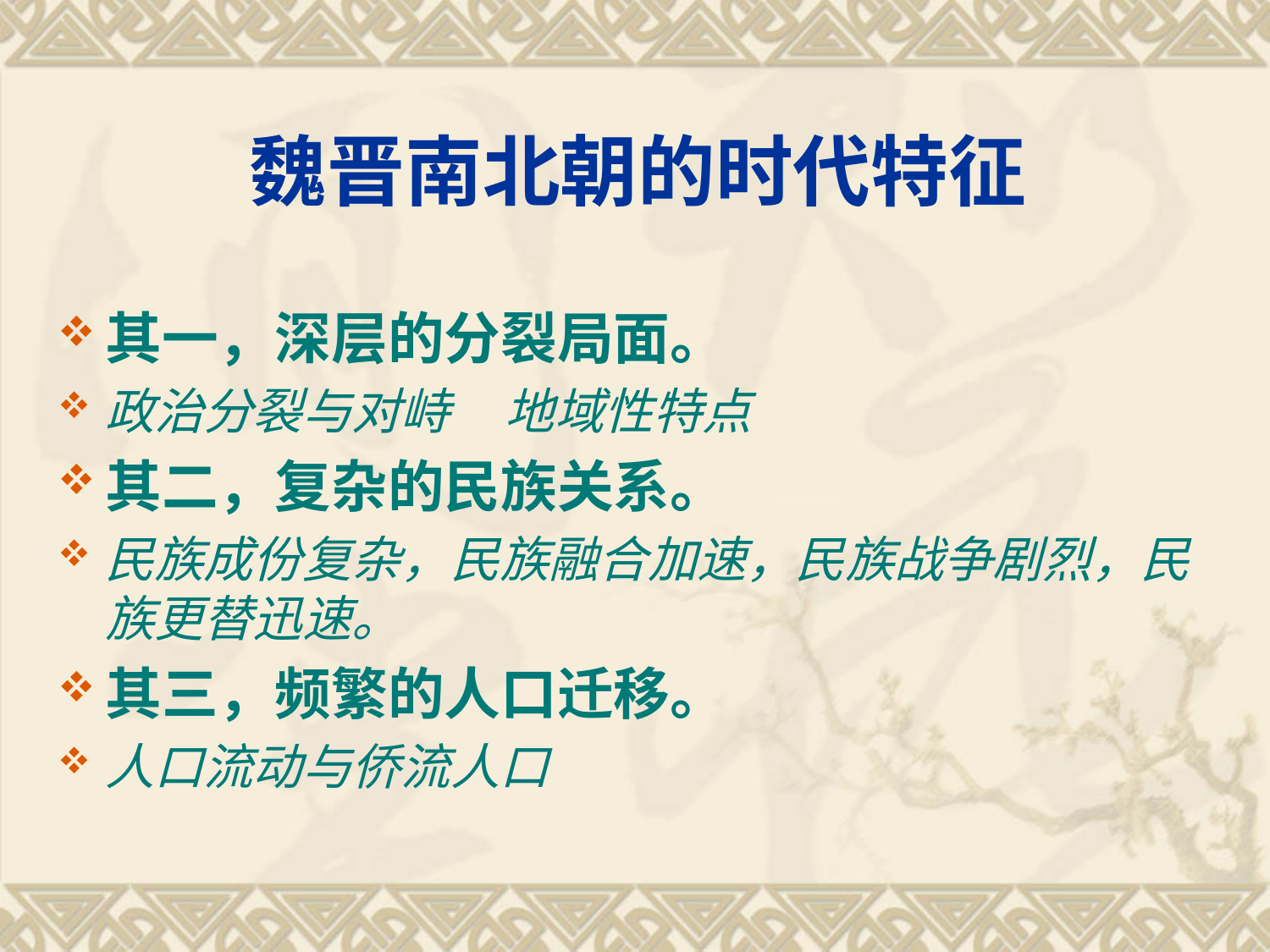

# 魏晋南北朝的时代特征
其一，深层的分裂局面。
政治分裂与对峙     地域性特点
其二，复杂的民族关系。
民族成份复杂，民族融合加速，民族战争剧烈，民族更替迅速。
其三，频繁的人口迁移。
人口流动与侨流人口